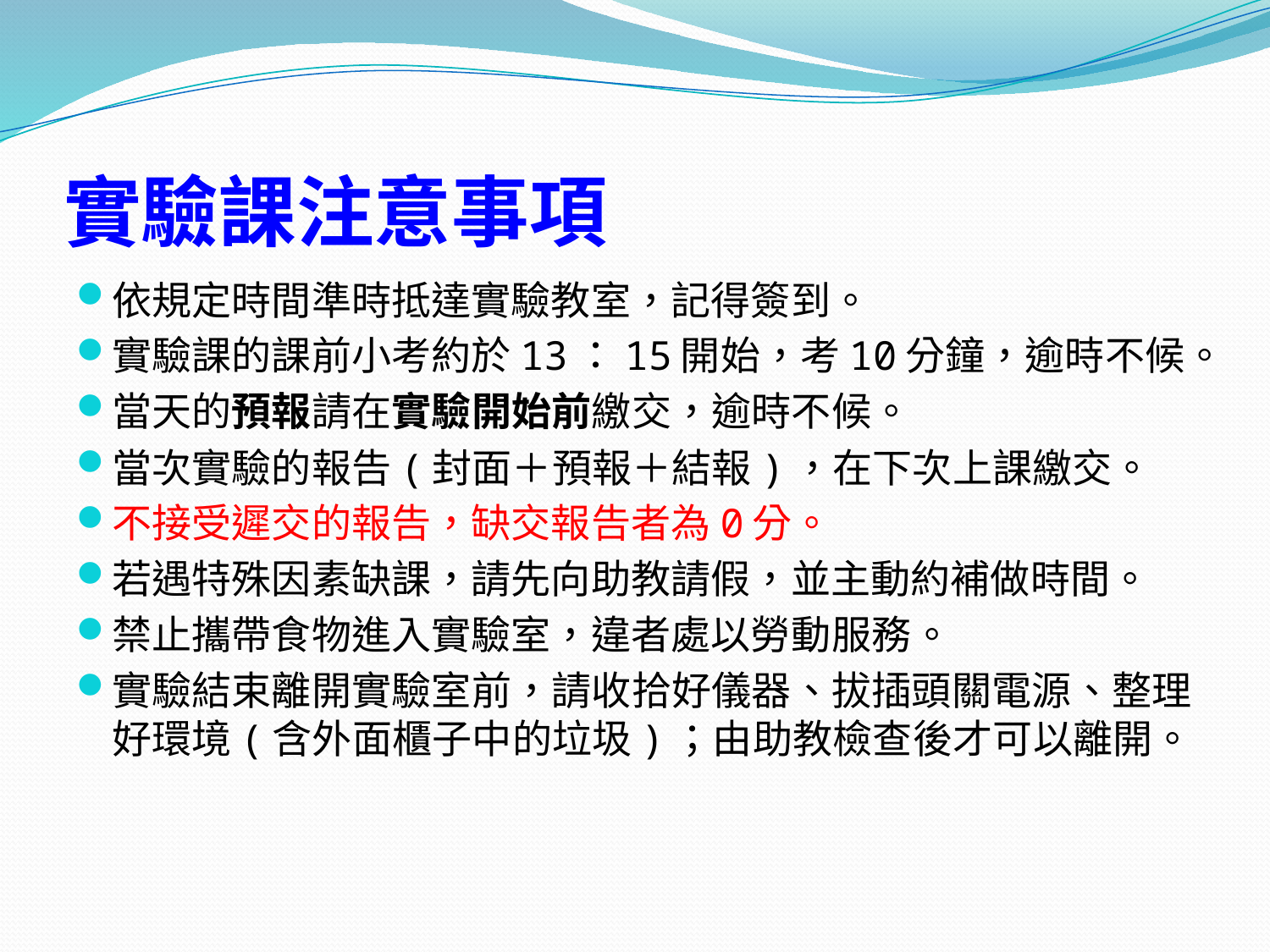

# 實驗課注意事項
依規定時間準時抵達實驗教室，記得簽到。
實驗課的課前小考約於13：15開始，考10分鐘，逾時不候。
當天的預報請在實驗開始前繳交，逾時不候。
當次實驗的報告(封面＋預報＋結報)，在下次上課繳交。
不接受遲交的報告，缺交報告者為0分。
若遇特殊因素缺課，請先向助教請假，並主動約補做時間。
禁止攜帶食物進入實驗室，違者處以勞動服務。
實驗結束離開實驗室前，請收拾好儀器、拔插頭關電源、整理好環境(含外面櫃子中的垃圾)；由助教檢查後才可以離開。